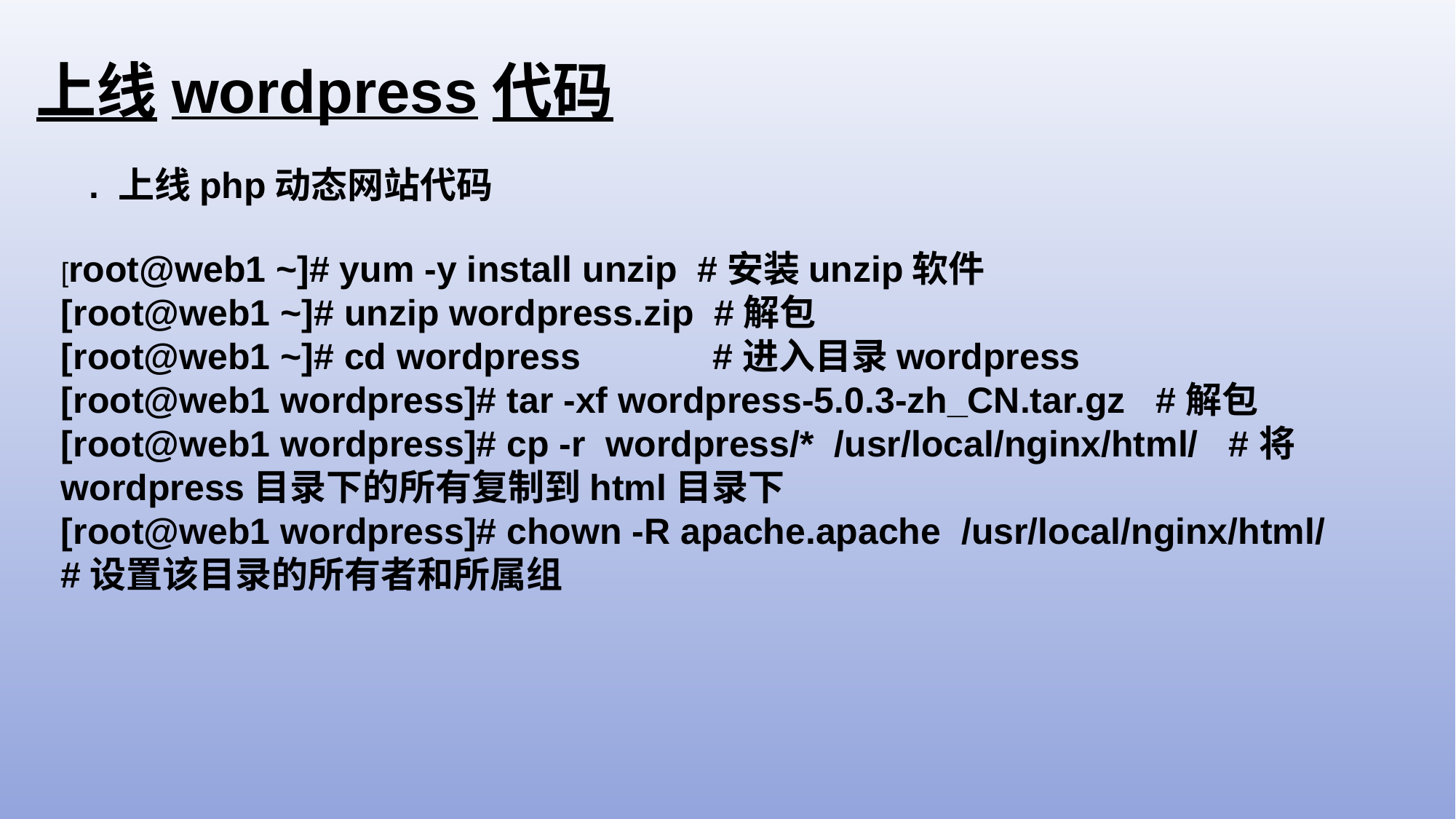

上线wordpress代码
. 上线php动态网站代码
[root@web1 ~]# yum -y install unzip  #安装unzip软件
[root@web1 ~]# unzip wordpress.zip  #解包
[root@web1 ~]# cd wordpress             #进入目录wordpress
[root@web1 wordpress]# tar -xf wordpress-5.0.3-zh_CN.tar.gz   #解包
[root@web1 wordpress]# cp -r  wordpress/*  /usr/local/nginx/html/   #将wordpress目录下的所有复制到html目录下
[root@web1 wordpress]# chown -R apache.apache  /usr/local/nginx/html/  #设置该目录的所有者和所属组